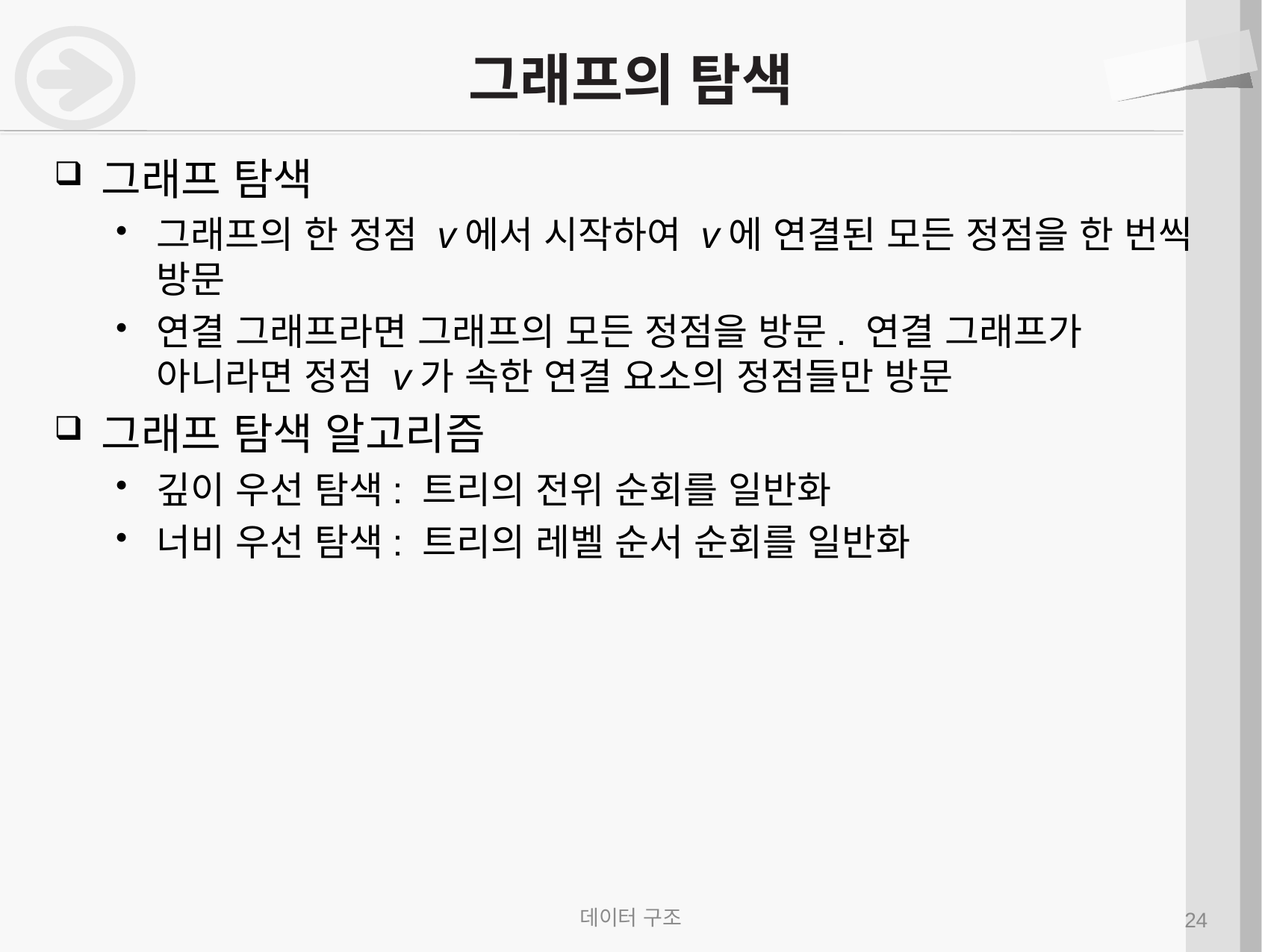

# 그래프의 탐색
그래프 탐색
그래프의 한 정점 v에서 시작하여 v에 연결된 모든 정점을 한 번씩 방문
연결 그래프라면 그래프의 모든 정점을 방문. 연결 그래프가 아니라면 정점 v가 속한 연결 요소의 정점들만 방문
그래프 탐색 알고리즘
깊이 우선 탐색: 트리의 전위 순회를 일반화
너비 우선 탐색: 트리의 레벨 순서 순회를 일반화
데이터 구조
24